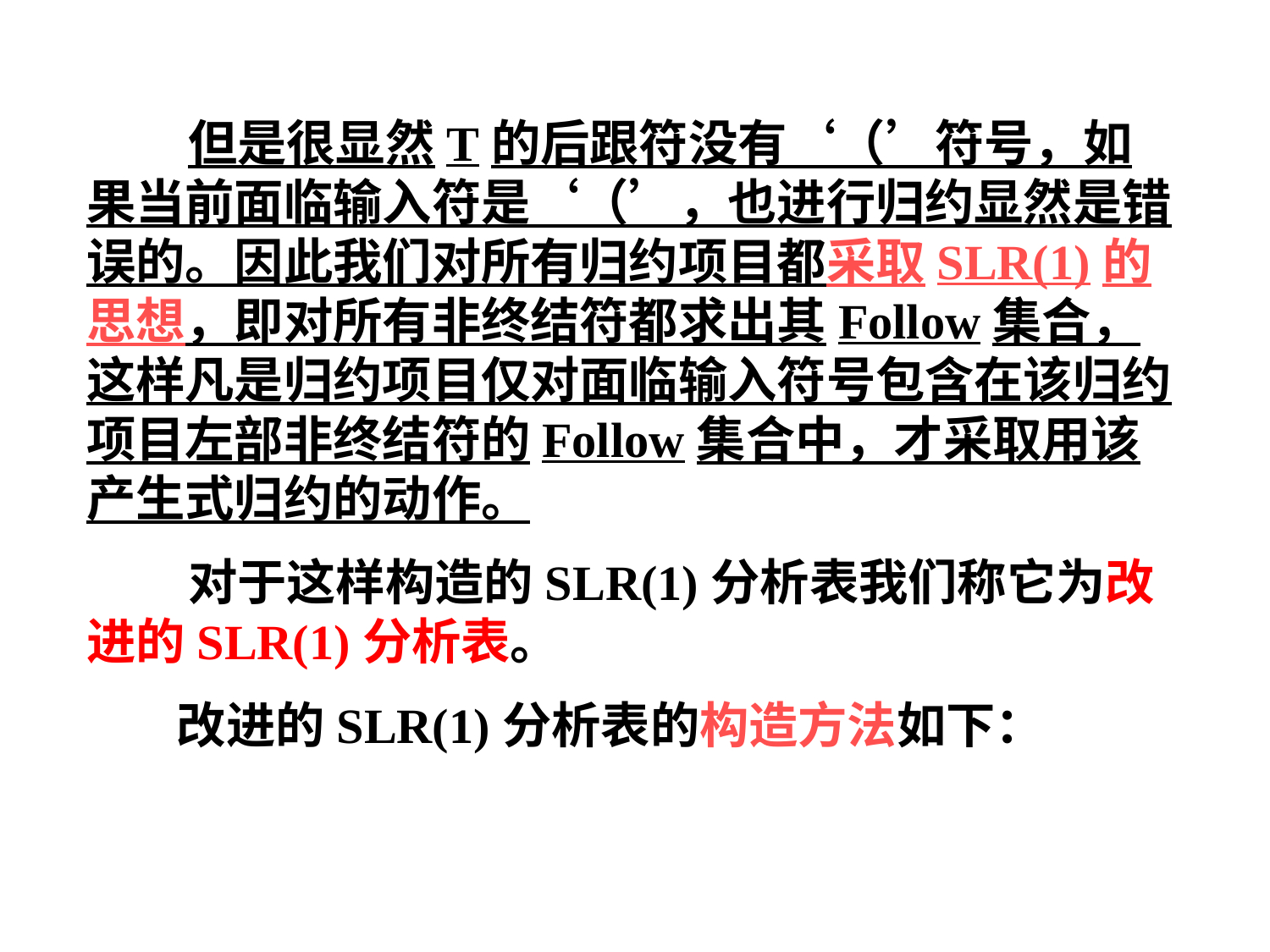

但是很显然T的后跟符没有‘（’符号，如果当前面临输入符是‘（’，也进行归约显然是错误的。因此我们对所有归约项目都采取SLR(1)的思想，即对所有非终结符都求出其Follow集合，这样凡是归约项目仅对面临输入符号包含在该归约项目左部非终结符的Follow集合中，才采取用该产生式归约的动作。
        对于这样构造的SLR(1)分析表我们称它为改进的SLR(1)分析表。
       改进的SLR(1)分析表的构造方法如下：